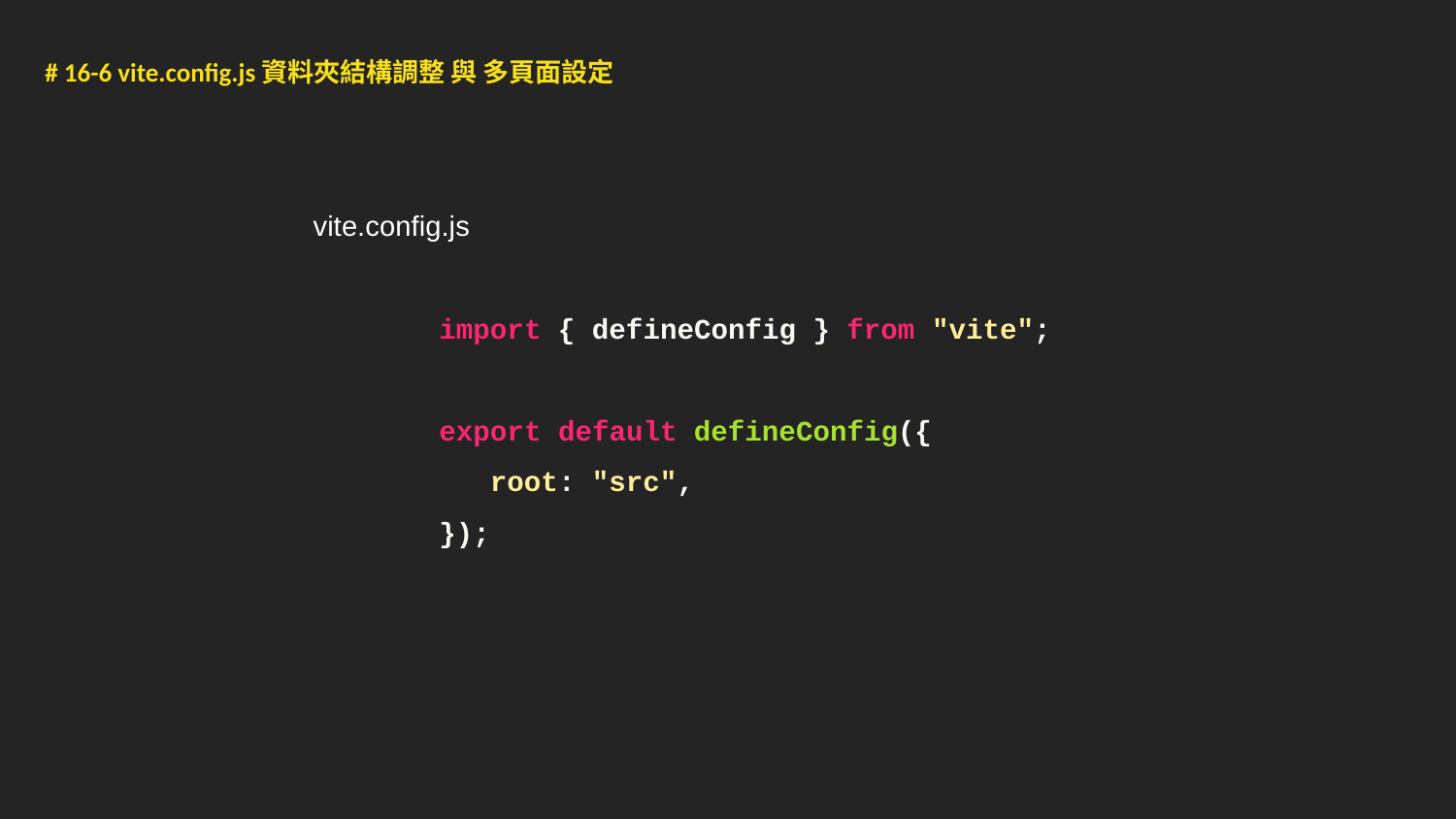

# 16-6 vite.config.js資料夾結構調整 與 多頁面設定
vite.config.js
import { defineConfig } from "vite";

export default defineConfig({
   root: "src",
});